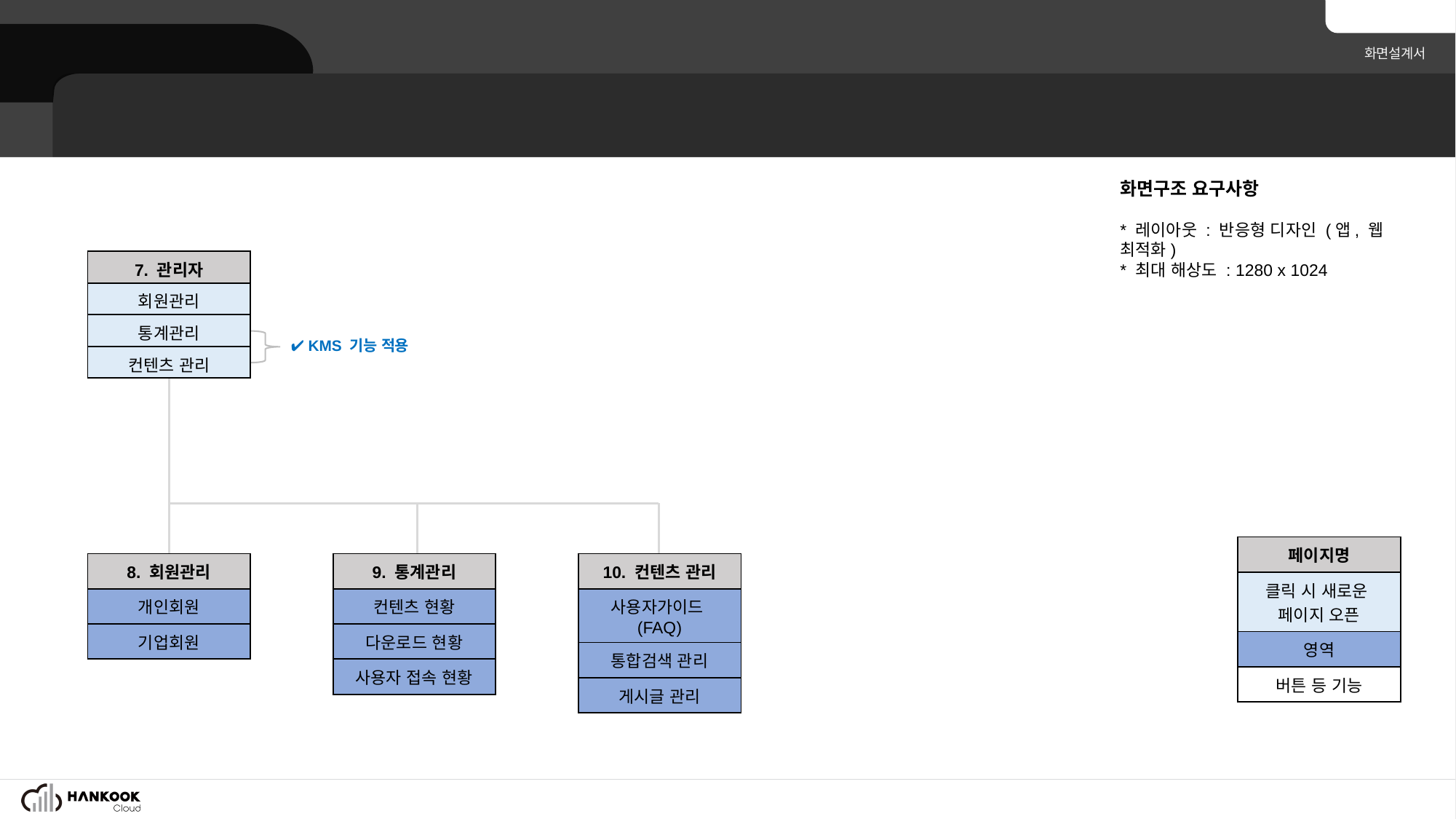

지능형 KMS 기반의 오픈소스 플랫폼 개발
1. 메뉴구조도 – 관리자
화면구조 요구사항

* 레이아웃 : 반응형 디자인 (앱, 웹 최적화)
* 최대 해상도 : 1280 x 1024
| 7. 관리자 |
| --- |
| 회원관리 |
| 통계관리 |
| 컨텐츠 관리 |

✔ KMS 기능 적용
| 페이지명 |
| --- |
| 클릭 시 새로운 페이지 오픈 |
| 영역 |
| 버튼 등 기능 |
| 8. 회원관리 |
| --- |
| 개인회원 |
| 기업회원 |
| 9. 통계관리 |
| --- |
| 컨텐츠 현황 |
| 다운로드 현황 |
| 사용자 접속 현황 |
| 10. 컨텐츠 관리 |
| --- |
| 사용자가이드(FAQ) |
| 통합검색 관리 |
| 게시글 관리 |